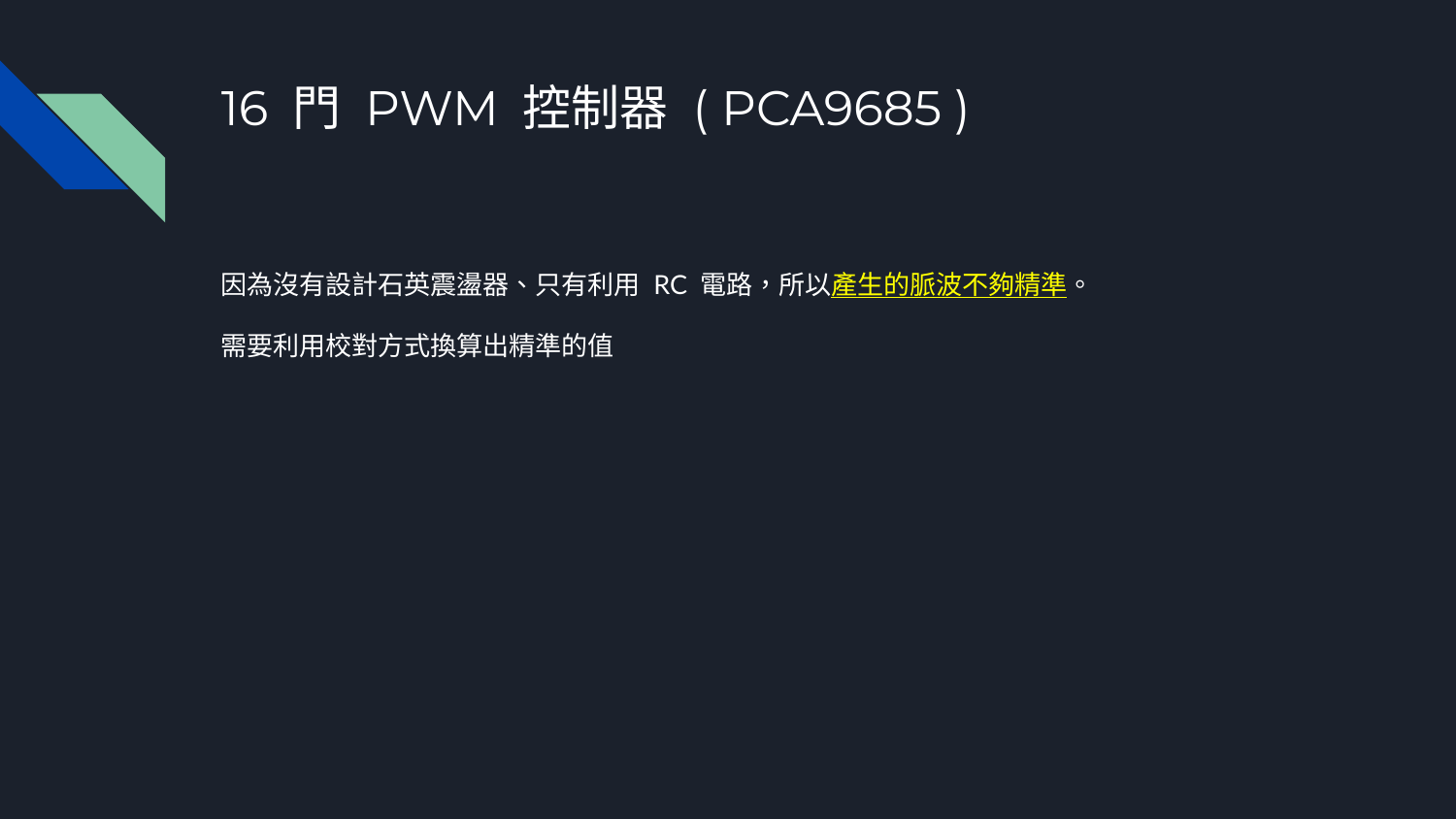

# 16 門 PWM 控制器 ( PCA9685 )
因為沒有設計石英震盪器、只有利用 RC 電路，所以產生的脈波不夠精準。
需要利用校對方式換算出精準的值